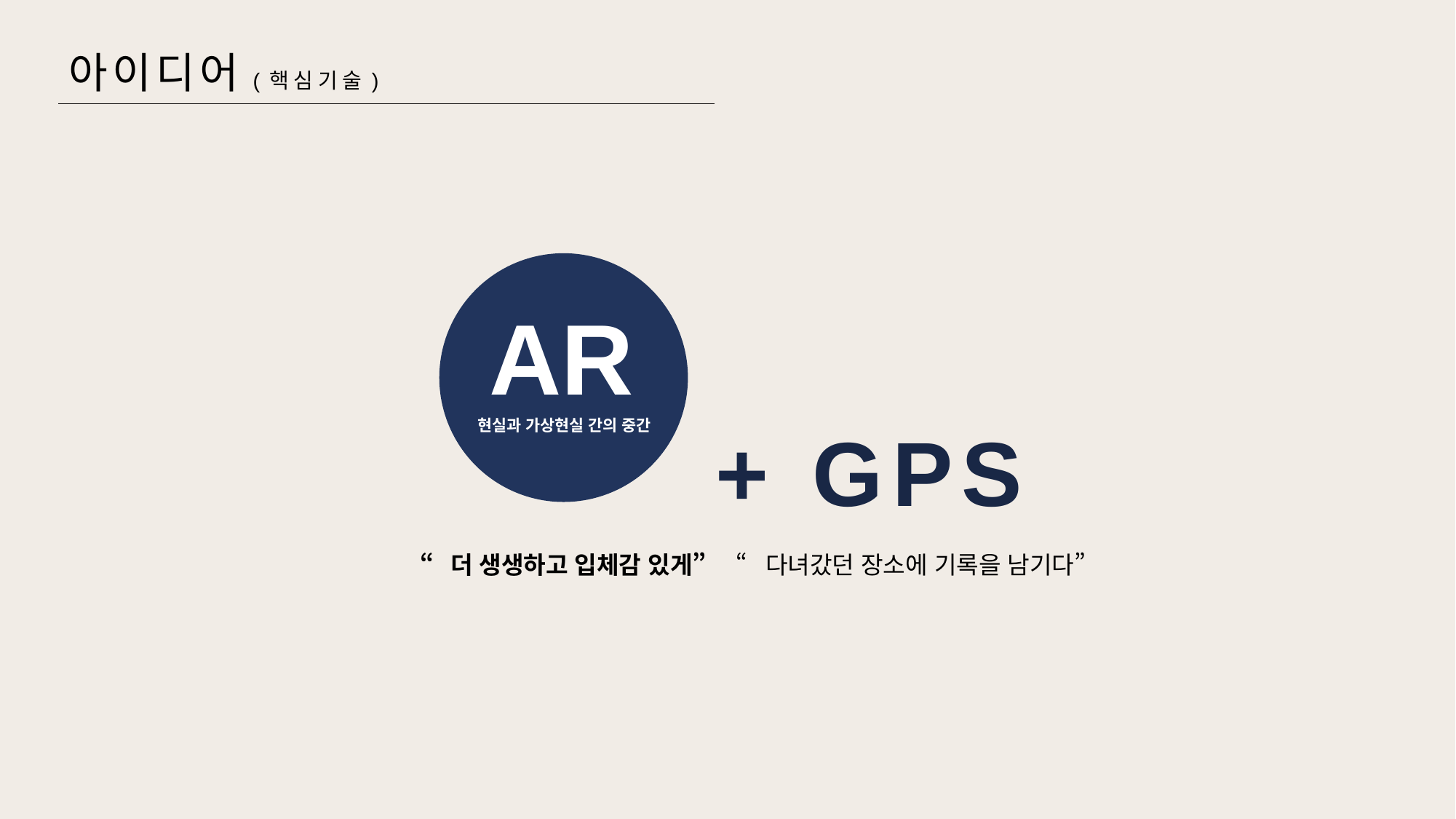

아이디어(핵심기술)

AR
현실과 가상현실 간의 중간
+ GPS
“더 생생하고 입체감 있게”
“다녀갔던 장소에 기록을 남기다”